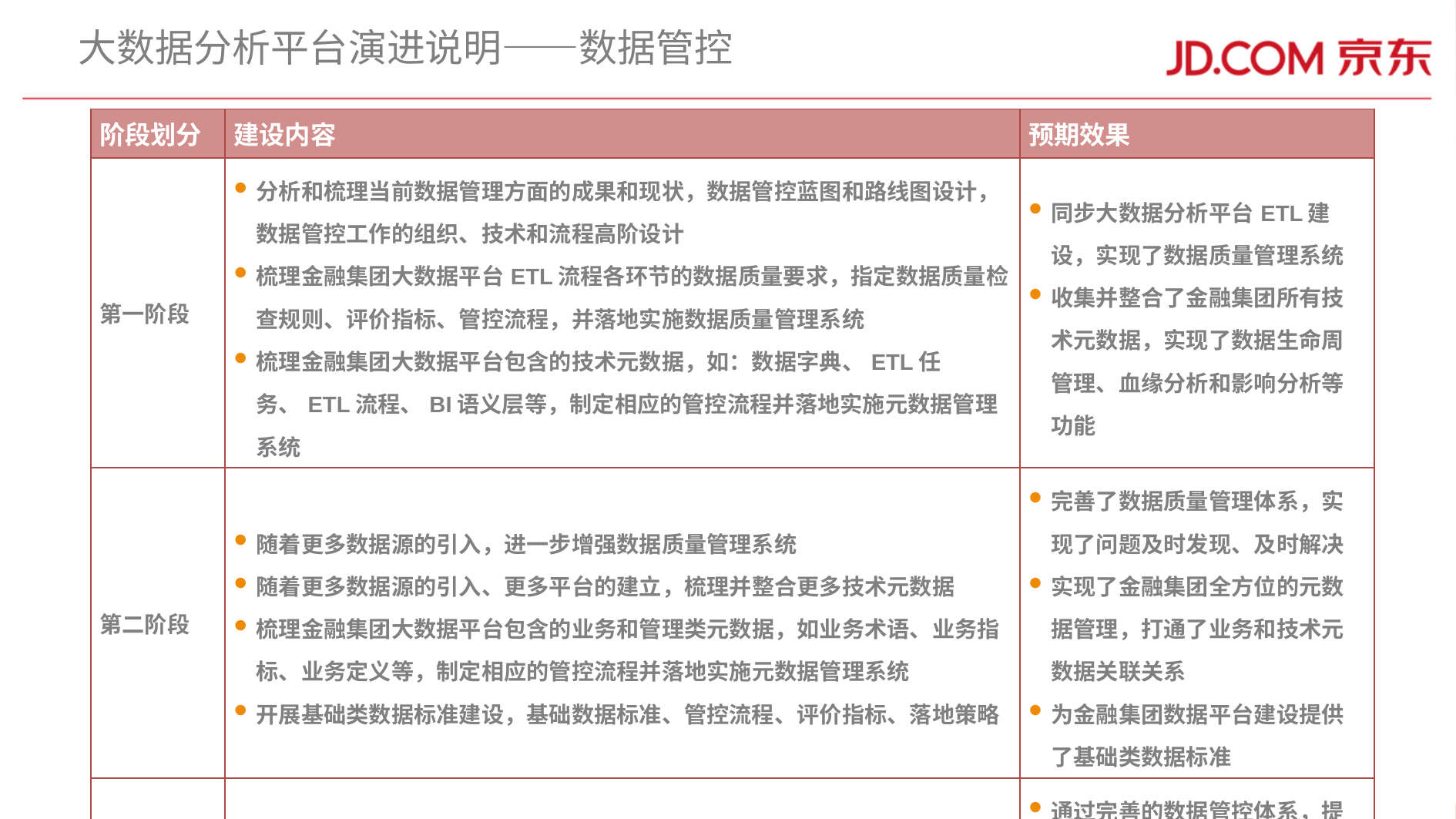

# 大数据分析平台演进说明——数据管控
| 阶段划分 | 建设内容 | 预期效果 |
| --- | --- | --- |
| 第一阶段 | 分析和梳理当前数据管理方面的成果和现状，数据管控蓝图和路线图设计，数据管控工作的组织、技术和流程高阶设计 梳理金融集团大数据平台ETL流程各环节的数据质量要求，指定数据质量检查规则、评价指标、管控流程，并落地实施数据质量管理系统 梳理金融集团大数据平台包含的技术元数据，如：数据字典、ETL任务、ETL流程、BI语义层等，制定相应的管控流程并落地实施元数据管理系统 | 同步大数据分析平台ETL建设，实现了数据质量管理系统 收集并整合了金融集团所有技术元数据，实现了数据生命周管理、血缘分析和影响分析等功能 |
| 第二阶段 | 随着更多数据源的引入，进一步增强数据质量管理系统 随着更多数据源的引入、更多平台的建立，梳理并整合更多技术元数据 梳理金融集团大数据平台包含的业务和管理类元数据，如业务术语、业务指标、业务定义等，制定相应的管控流程并落地实施元数据管理系统 开展基础类数据标准建设，基础数据标准、管控流程、评价指标、落地策略 | 完善了数据质量管理体系，实现了问题及时发现、及时解决 实现了金融集团全方位的元数据管理，打通了业务和技术元数据关联关系 为金融集团数据平台建设提供了基础类数据标准 |
| 第三阶段 | 数据质量管理持续优化并增强 元数据管理持续优化并增强 基础类数据标准逐步落地实施 开展指标类数据标准建设基础数据标准、管控流程、评价指标、落地策略 | 通过完善的数据管控体系，提升数据质量、避免数据二义性、建立数据间的血缘关系，使得业务人员可以方便、有效的使用数据，提高数据实用性 |